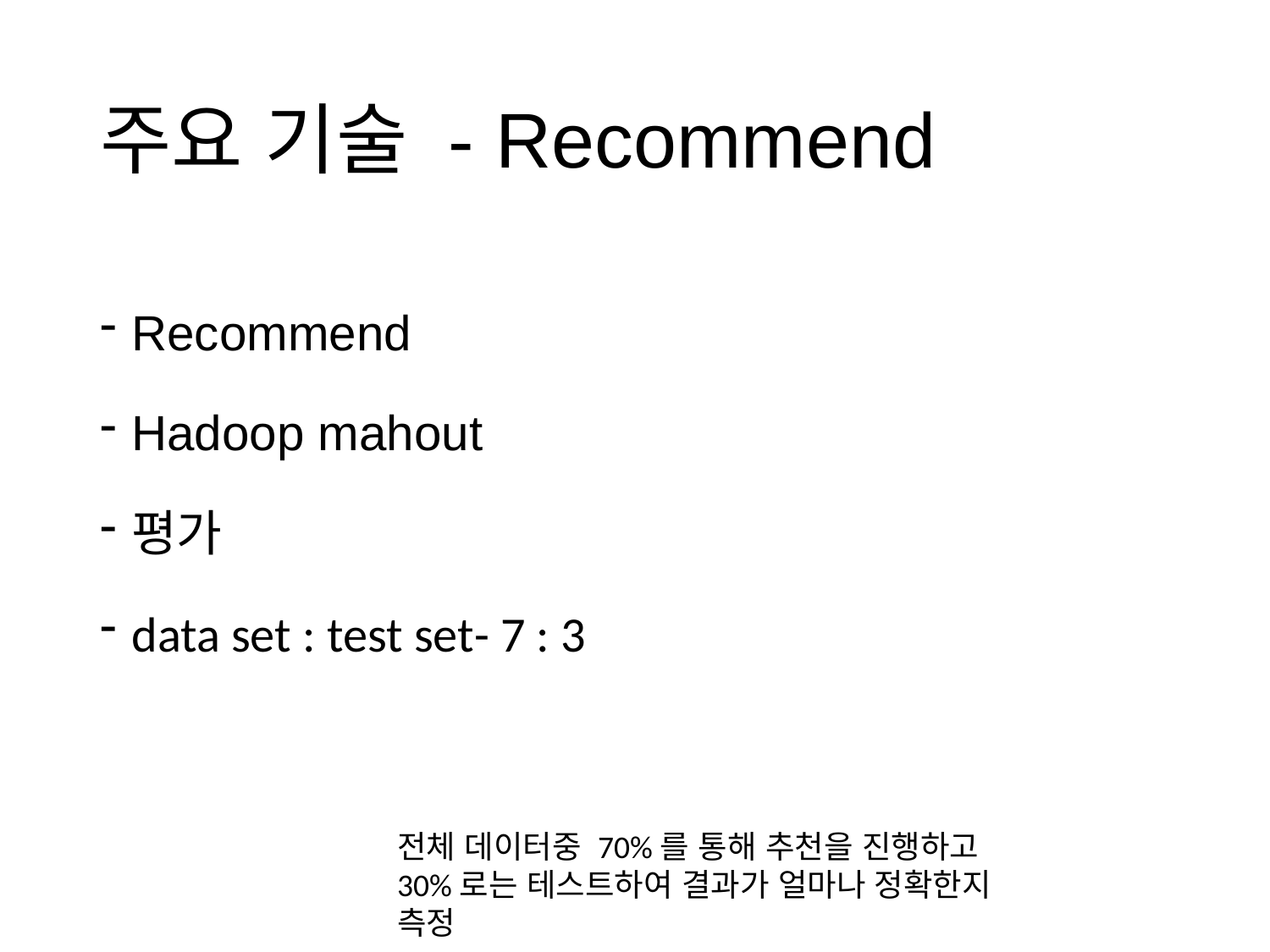

# 주요 기술 - Recommend
Recommend
Hadoop mahout
평가
data set : test set- 7 : 3

전체 데이터중 70%를 통해 추천을 진행하고
30%로는 테스트하여 결과가 얼마나 정확한지
측정